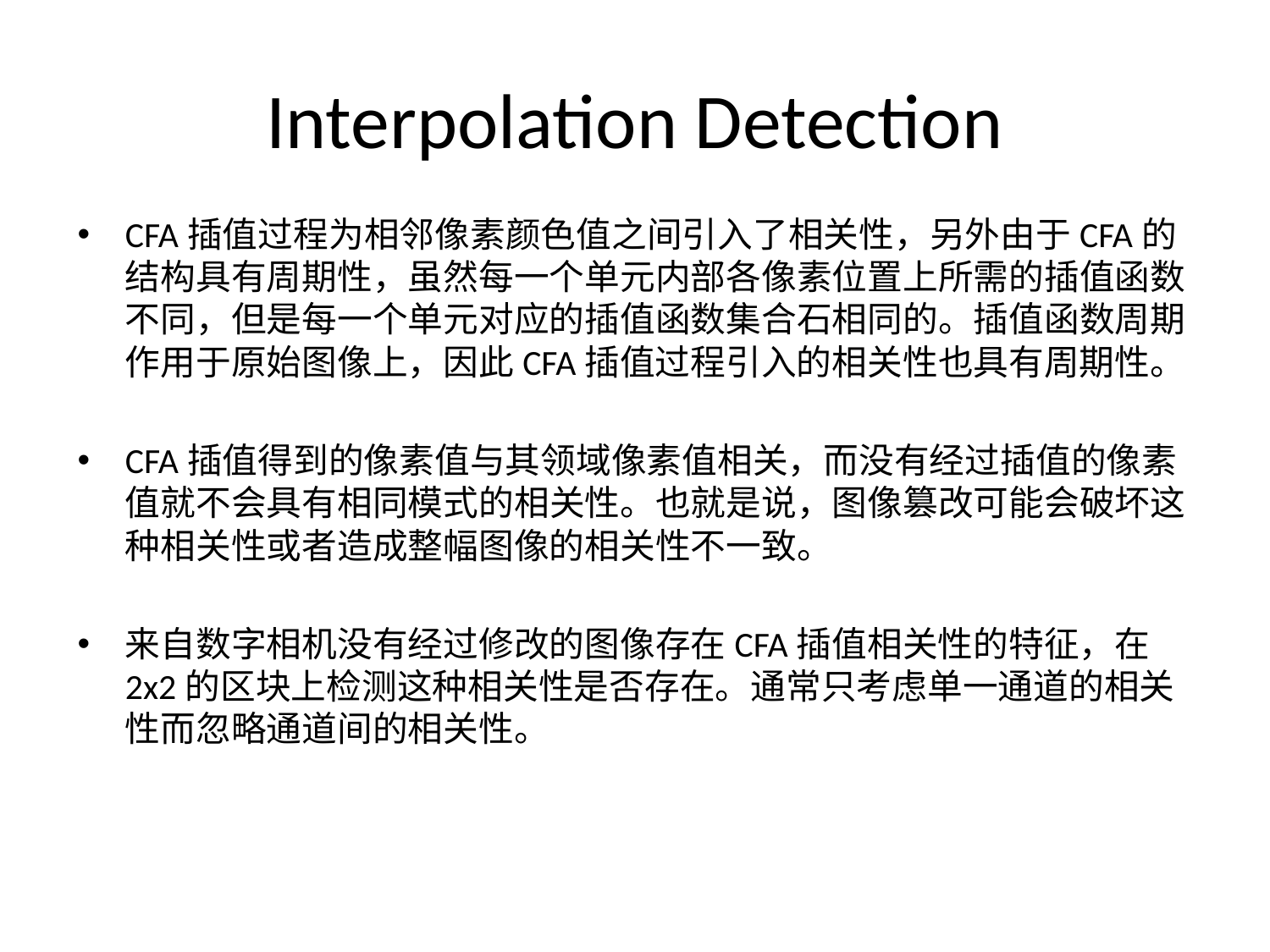

# Interpolation Detection
CFA插值过程为相邻像素颜色值之间引入了相关性，另外由于CFA的结构具有周期性，虽然每一个单元内部各像素位置上所需的插值函数不同，但是每一个单元对应的插值函数集合石相同的。插值函数周期作用于原始图像上，因此CFA插值过程引入的相关性也具有周期性。

CFA插值得到的像素值与其领域像素值相关，而没有经过插值的像素值就不会具有相同模式的相关性。也就是说，图像篡改可能会破坏这种相关性或者造成整幅图像的相关性不一致。

来自数字相机没有经过修改的图像存在CFA插值相关性的特征，在2x2的区块上检测这种相关性是否存在。通常只考虑单一通道的相关性而忽略通道间的相关性。